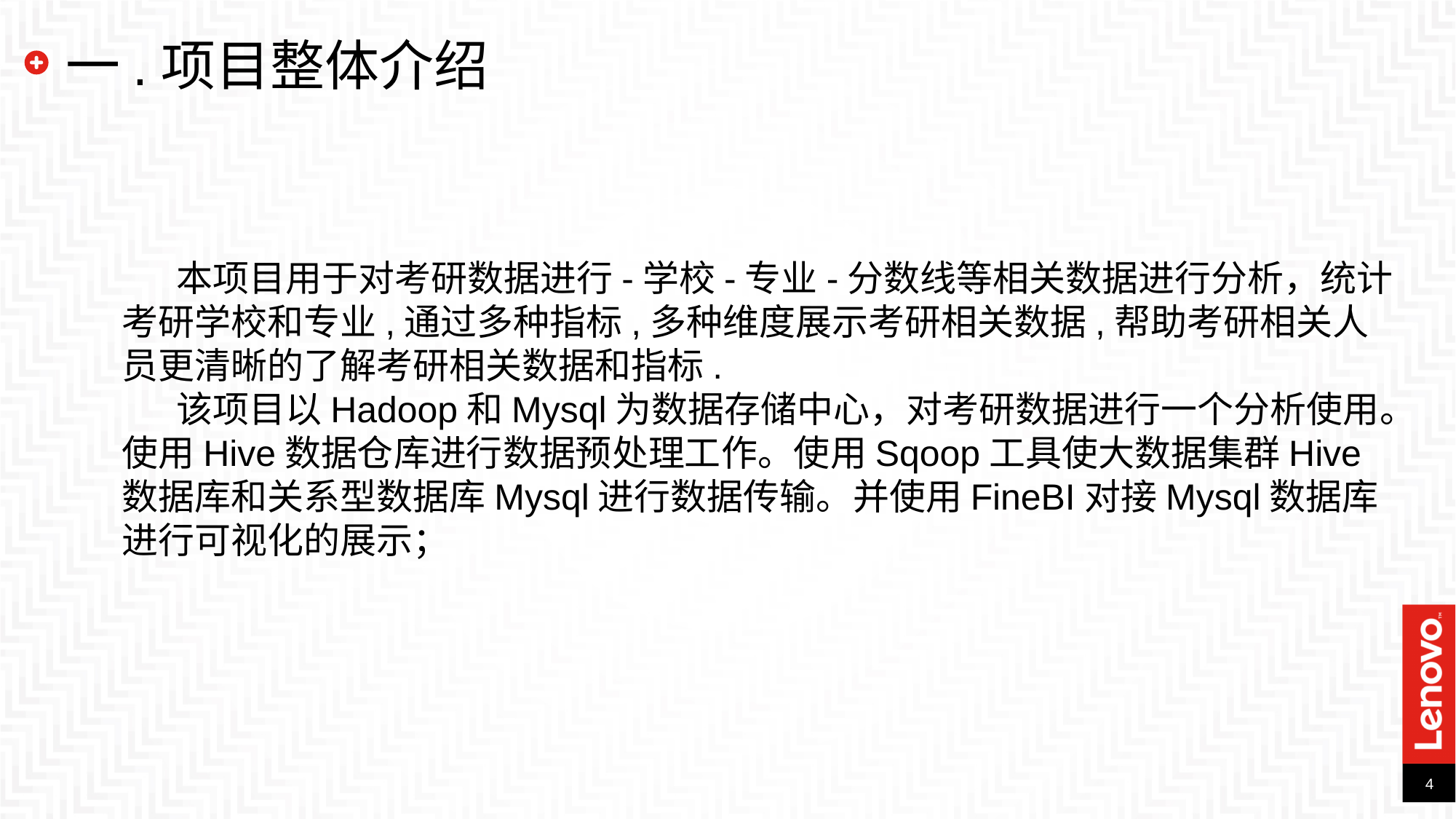

# 一.项目整体介绍
本项目用于对考研数据进行-学校-专业-分数线等相关数据进行分析，统计考研学校和专业,通过多种指标,多种维度展示考研相关数据,帮助考研相关人员更清晰的了解考研相关数据和指标.
该项目以Hadoop和Mysql为数据存储中心，对考研数据进行一个分析使用。使用Hive数据仓库进行数据预处理工作。使用Sqoop工具使大数据集群Hive数据库和关系型数据库Mysql进行数据传输。并使用FineBI对接Mysql数据库进行可视化的展示；